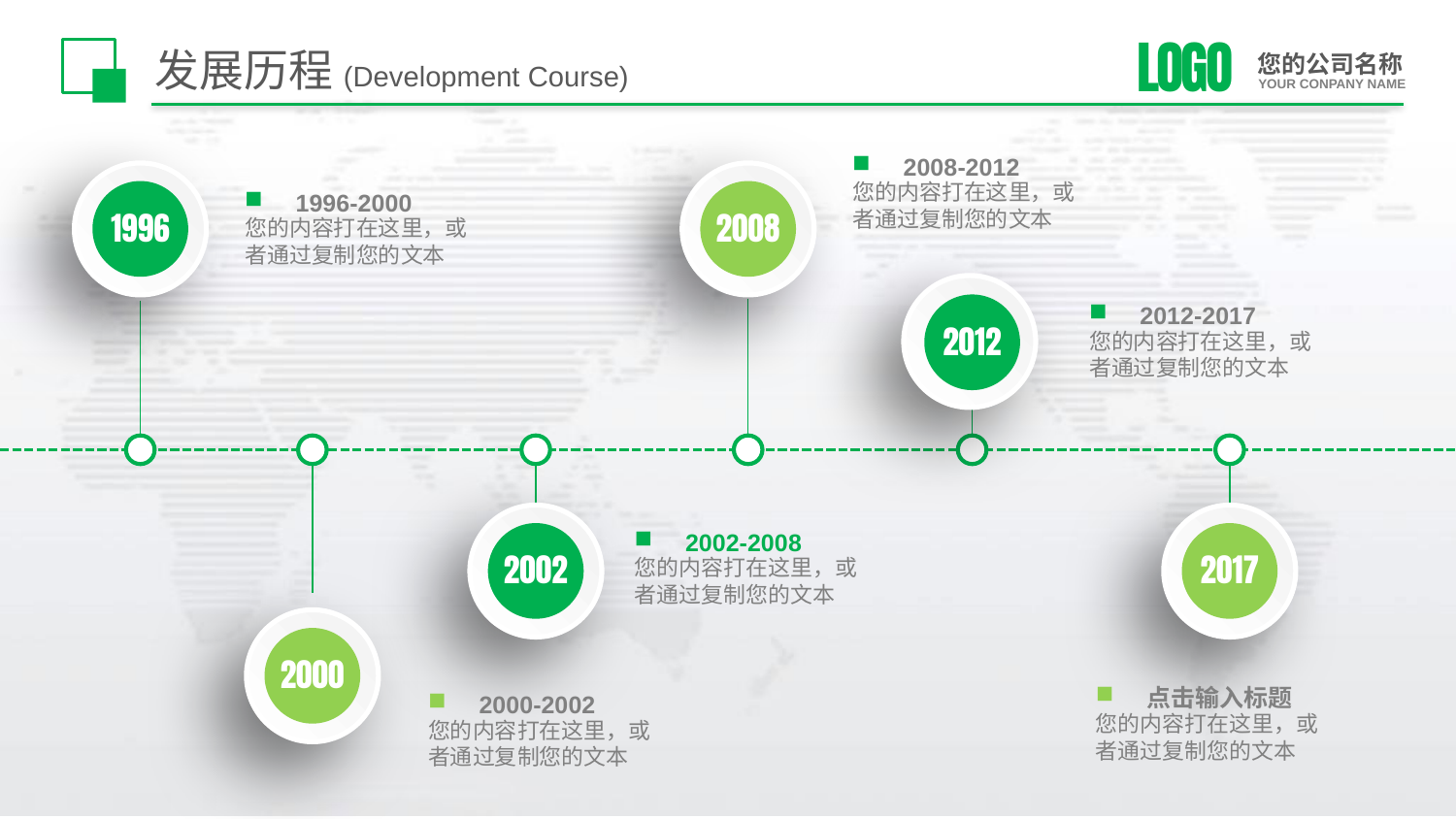

# 发展历程(Development Course)
2008-2012

1996

2008

您的内容打在这里，或者通过复制您的文本
1996-2000
您的内容打在这里，或者通过复制您的文本

2012

2012-2017
您的内容打在这里，或者通过复制您的文本

2000

2002

2017
2002-2008
您的内容打在这里，或者通过复制您的文本
点击输入标题
2000-2002
您的内容打在这里，或者通过复制您的文本
您的内容打在这里，或者通过复制您的文本